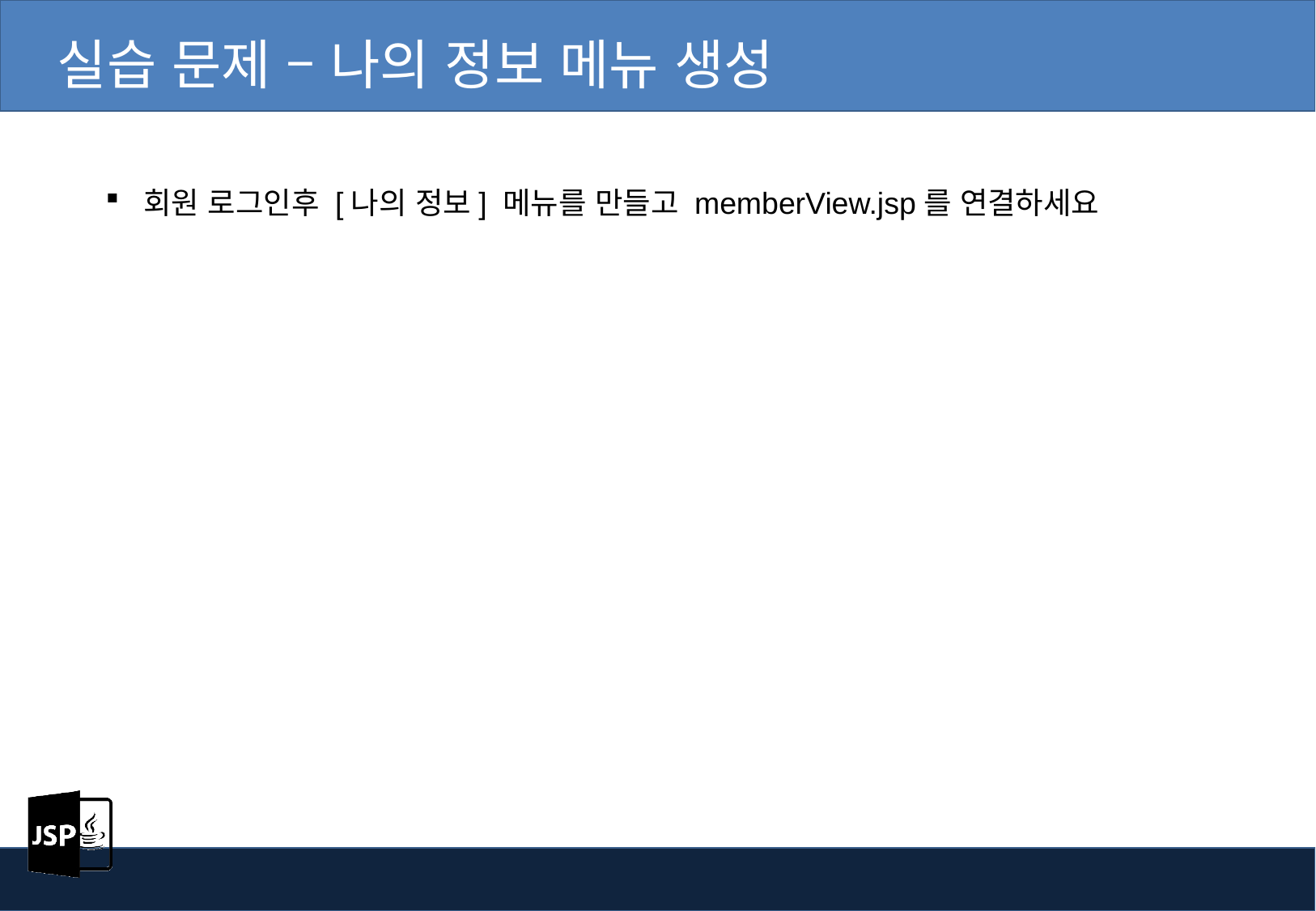

실습 문제 – 나의 정보 메뉴 생성
회원 로그인후 [나의 정보] 메뉴를 만들고 memberView.jsp를 연결하세요